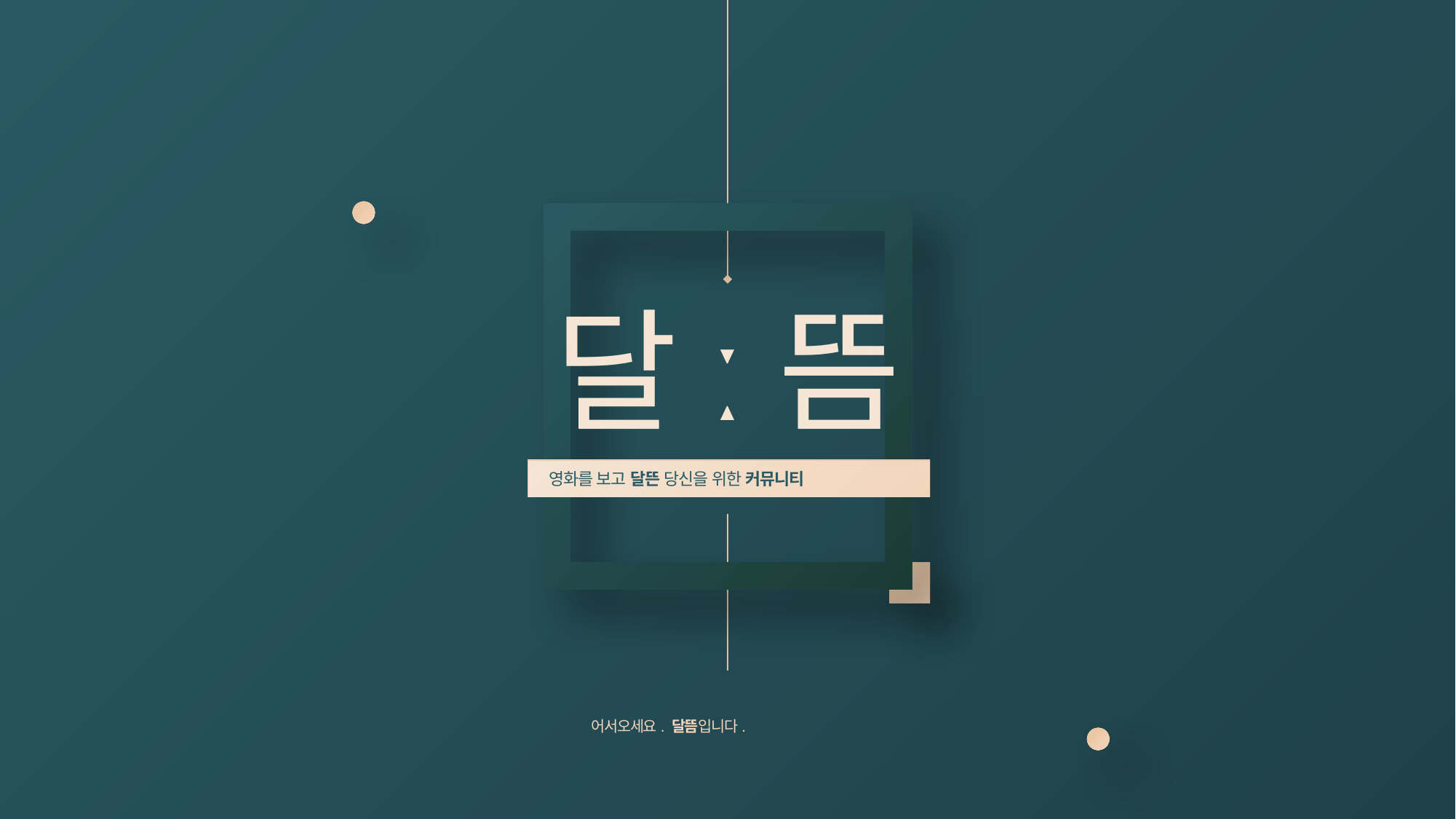

# 달ː뜸
영화를 보고 달뜬 당신을 위한 커뮤니티

어서오세요. 달뜸입니다.